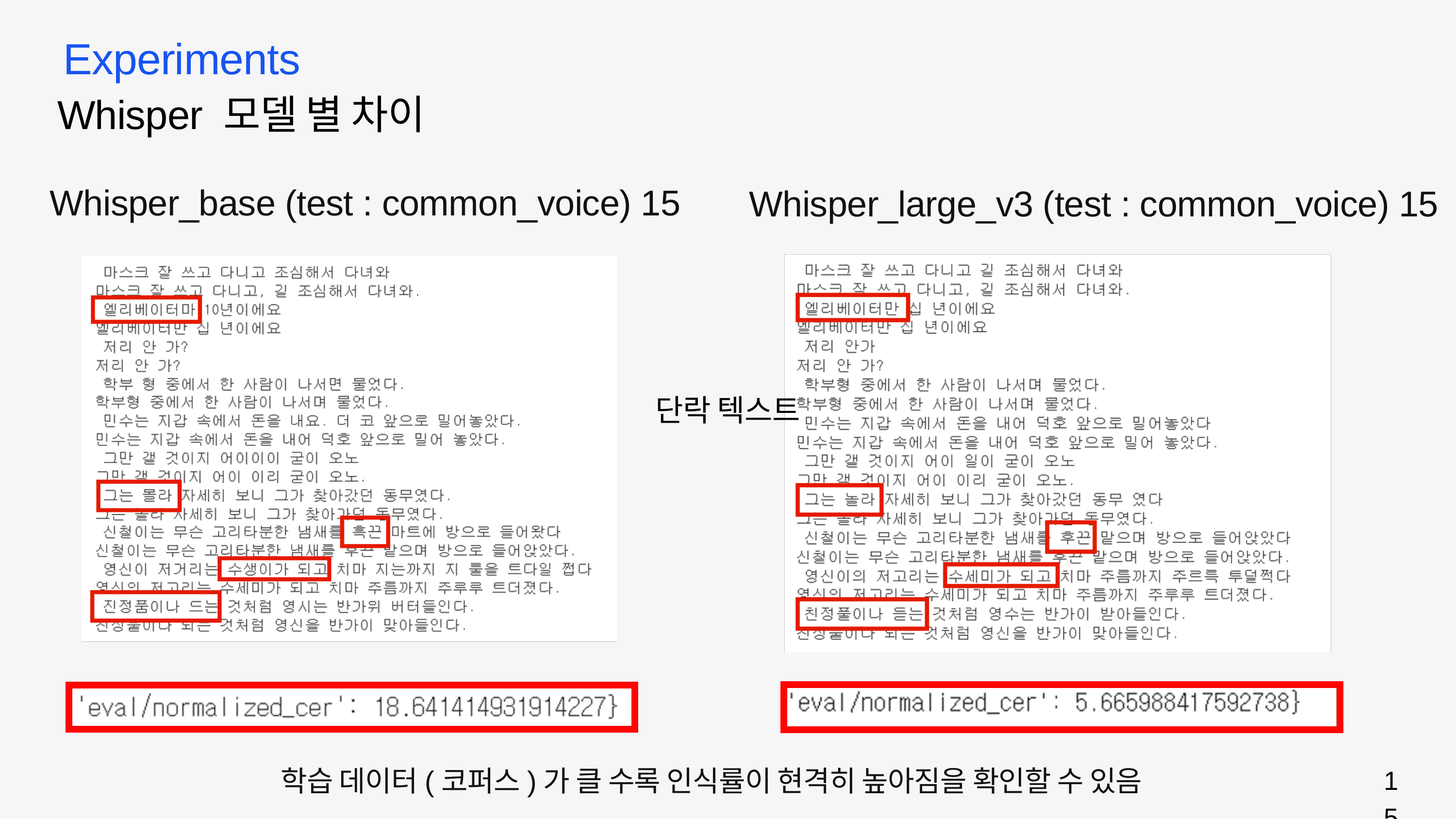

Experiments
Whisper 모델 별 차이
Whisper_base (test : common_voice) 15
Whisper_large_v3 (test : common_voice) 15

단락 텍스트

학습 데이터(코퍼스)가 클 수록 인식률이 현격히 높아짐을 확인할 수 있음
15